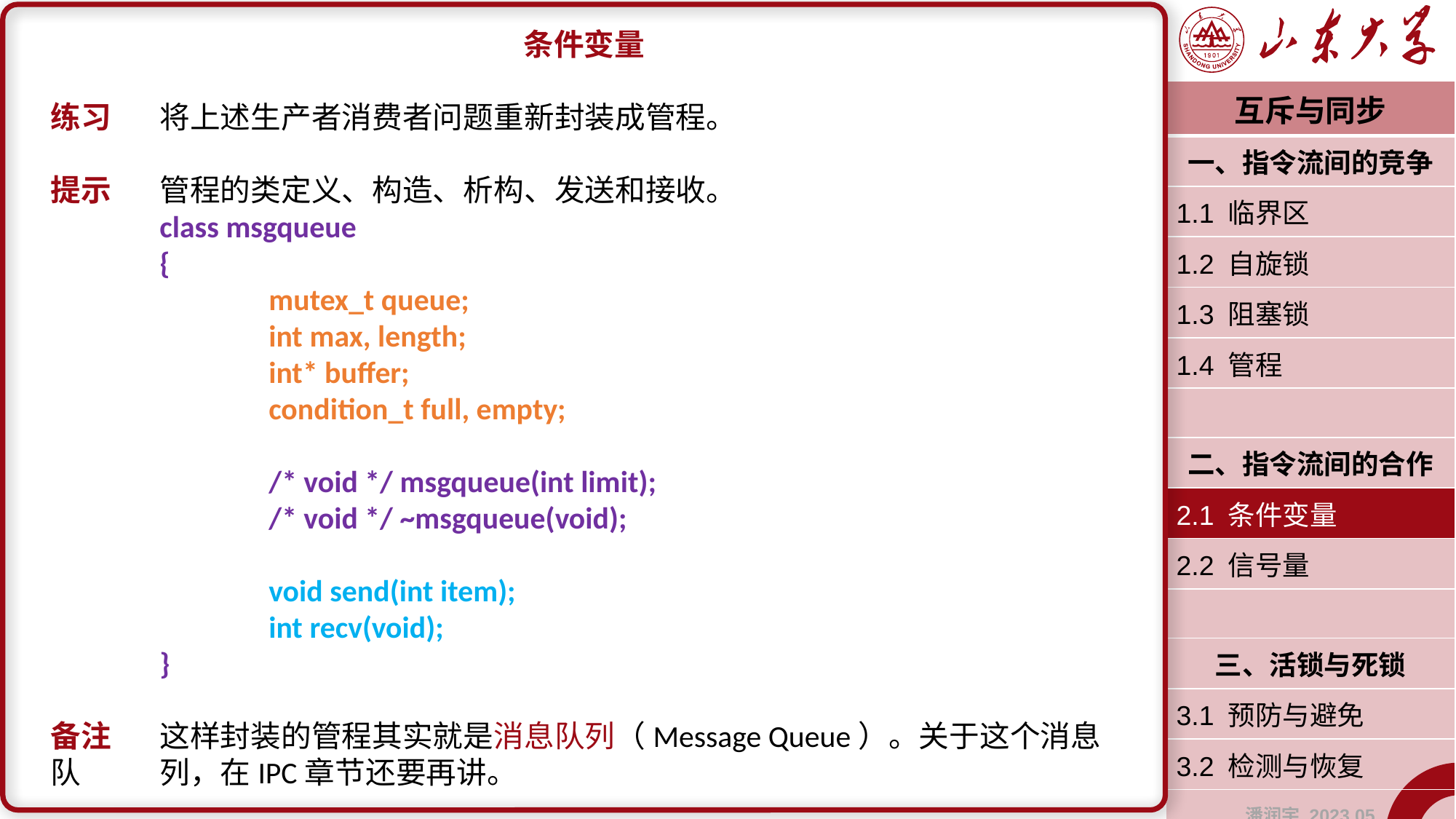

条件变量

练习	将上述生产者消费者问题重新封装成管程。

提示	管程的类定义、构造、析构、发送和接收。
	class msgqueue
	{
		mutex_t queue;
		int max, length;
		int* buffer;
		condition_t full, empty;

		/* void */ msgqueue(int limit);
		/* void */ ~msgqueue(void);

		void send(int item);
		int recv(void);
	}

备注	这样封装的管程其实就是消息队列（Message Queue）。关于这个消息队	列，在IPC章节还要再讲。
| 互斥与同步 |
| --- |
| 一、指令流间的竞争 |
| 1.1 临界区 |
| 1.2 自旋锁 |
| 1.3 阻塞锁 |
| 1.4 管程 |
|  |
| 二、指令流间的合作 |
| 2.1 条件变量 |
| 2.2 信号量 |
|  |
| 三、活锁与死锁 |
| 3.1 预防与避免 |
| 3.2 检测与恢复 |
| 潘润宇 2023.05 |